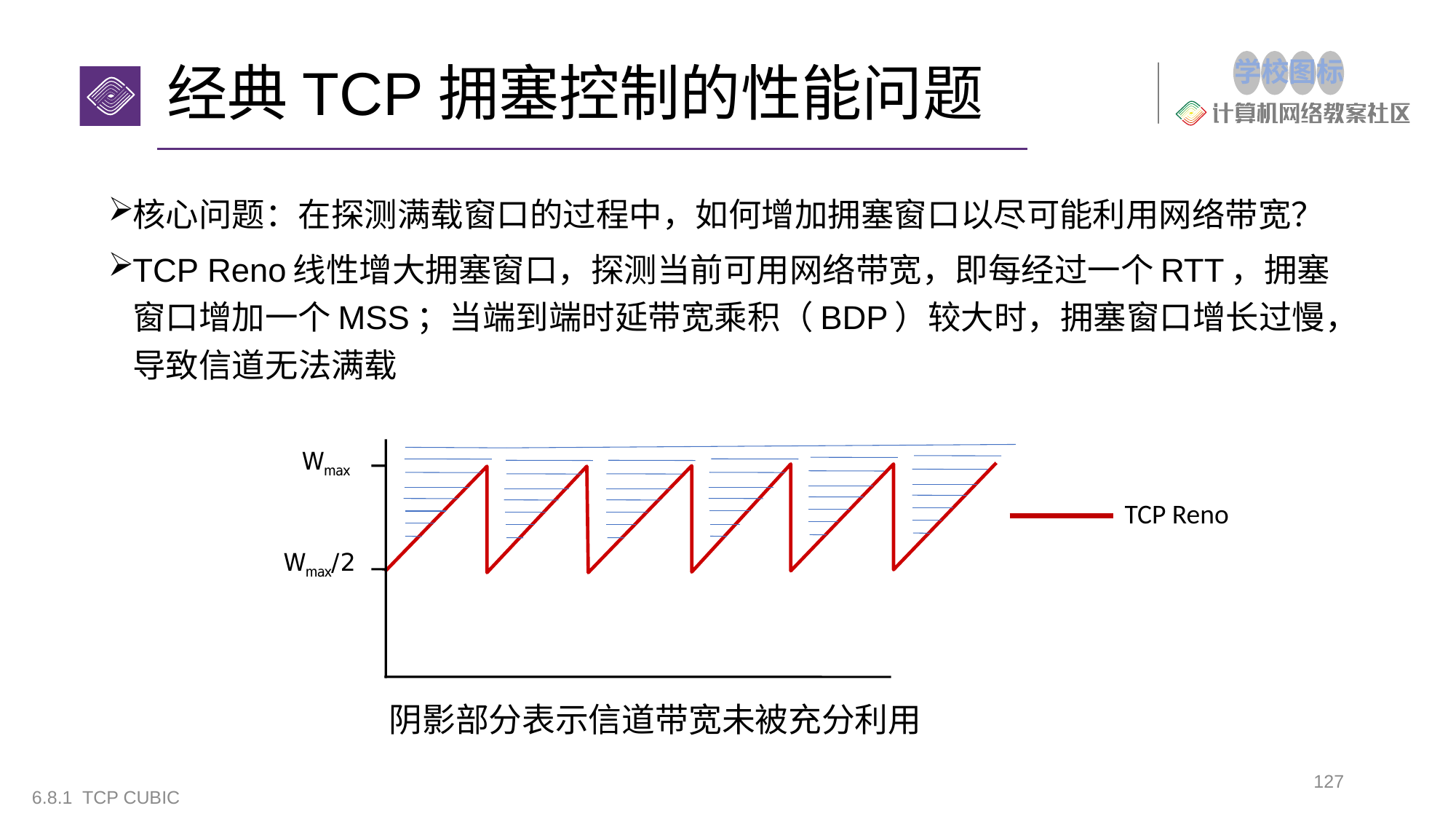

# 经典TCP拥塞控制的性能问题
核心问题：在探测满载窗口的过程中，如何增加拥塞窗口以尽可能利用网络带宽？
TCP Reno线性增大拥塞窗口，探测当前可用网络带宽，即每经过一个RTT，拥塞窗口增加一个MSS；当端到端时延带宽乘积（BDP）较大时，拥塞窗口增长过慢，导致信道无法满载

Wmax

Wmax/2

TCP Reno
阴影部分表示信道带宽未被充分利用
127
6.8.1  TCP CUBIC